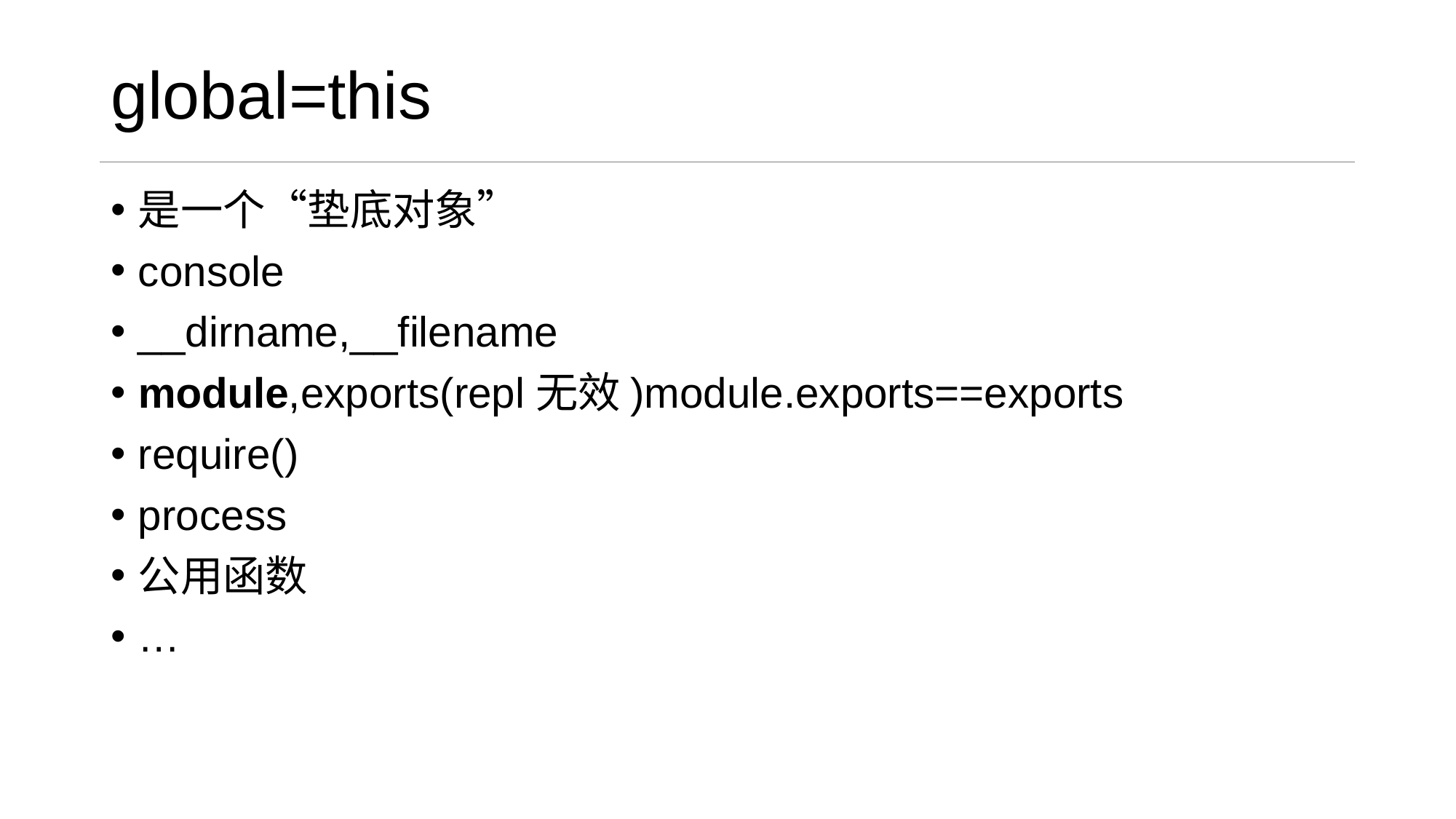

# global=this
是一个“垫底对象”
console
__dirname,__filename
module,exports(repl无效)module.exports==exports
require()
process
公用函数
…